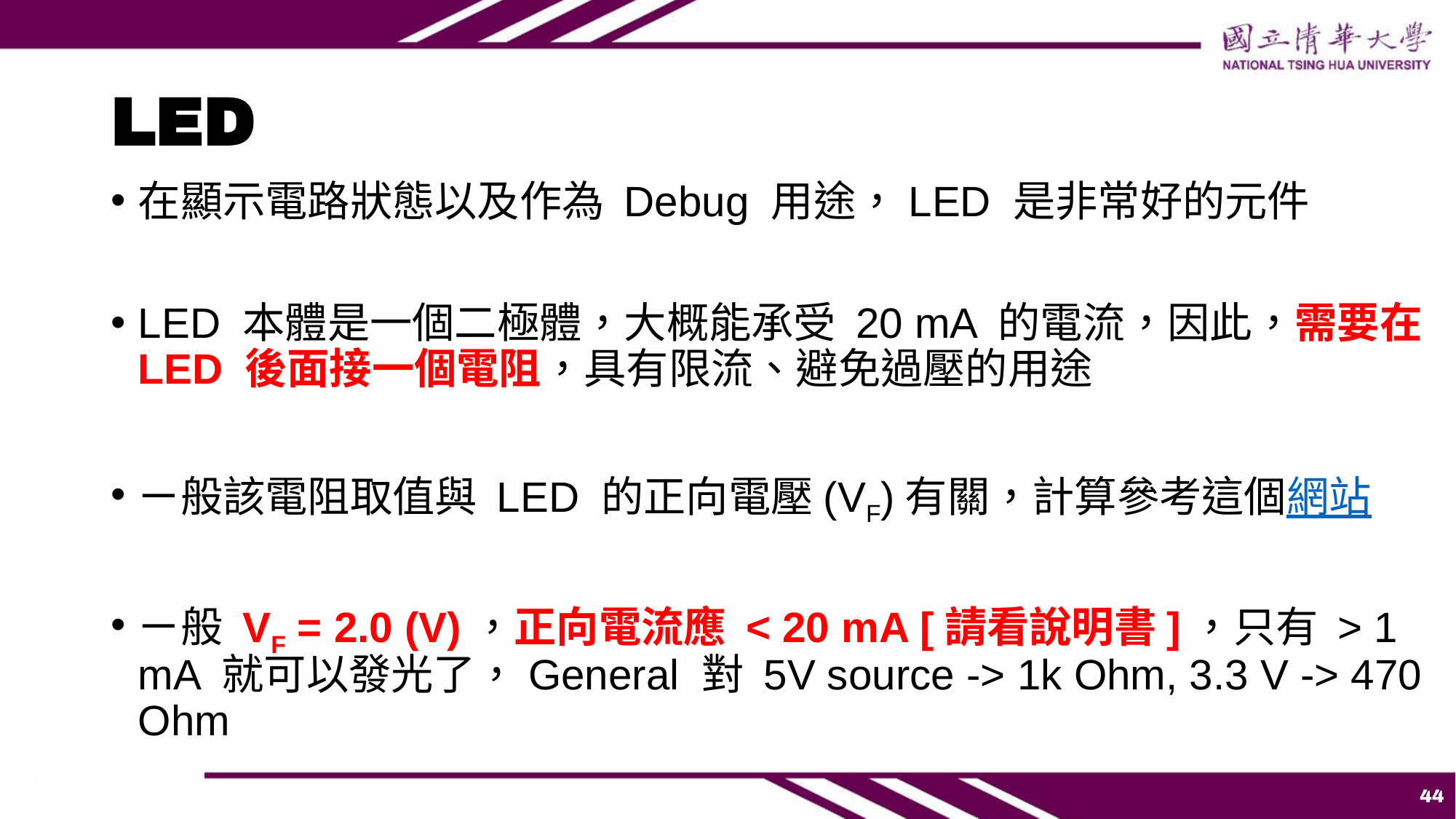

# LED
在顯示電路狀態以及作為 Debug 用途，LED 是非常好的元件

LED 本體是一個二極體，大概能承受 20 mA 的電流，因此，需要在 LED 後面接一個電阻，具有限流、避免過壓的用途

ㄧ般該電阻取值與 LED 的正向電壓(VF)有關，計算參考這個網站

ㄧ般 VF = 2.0 (V)，正向電流應 < 20 mA [請看說明書]，只有 > 1 mA 就可以發光了，General 對 5V source -> 1k Ohm, 3.3 V -> 470 Ohm
44